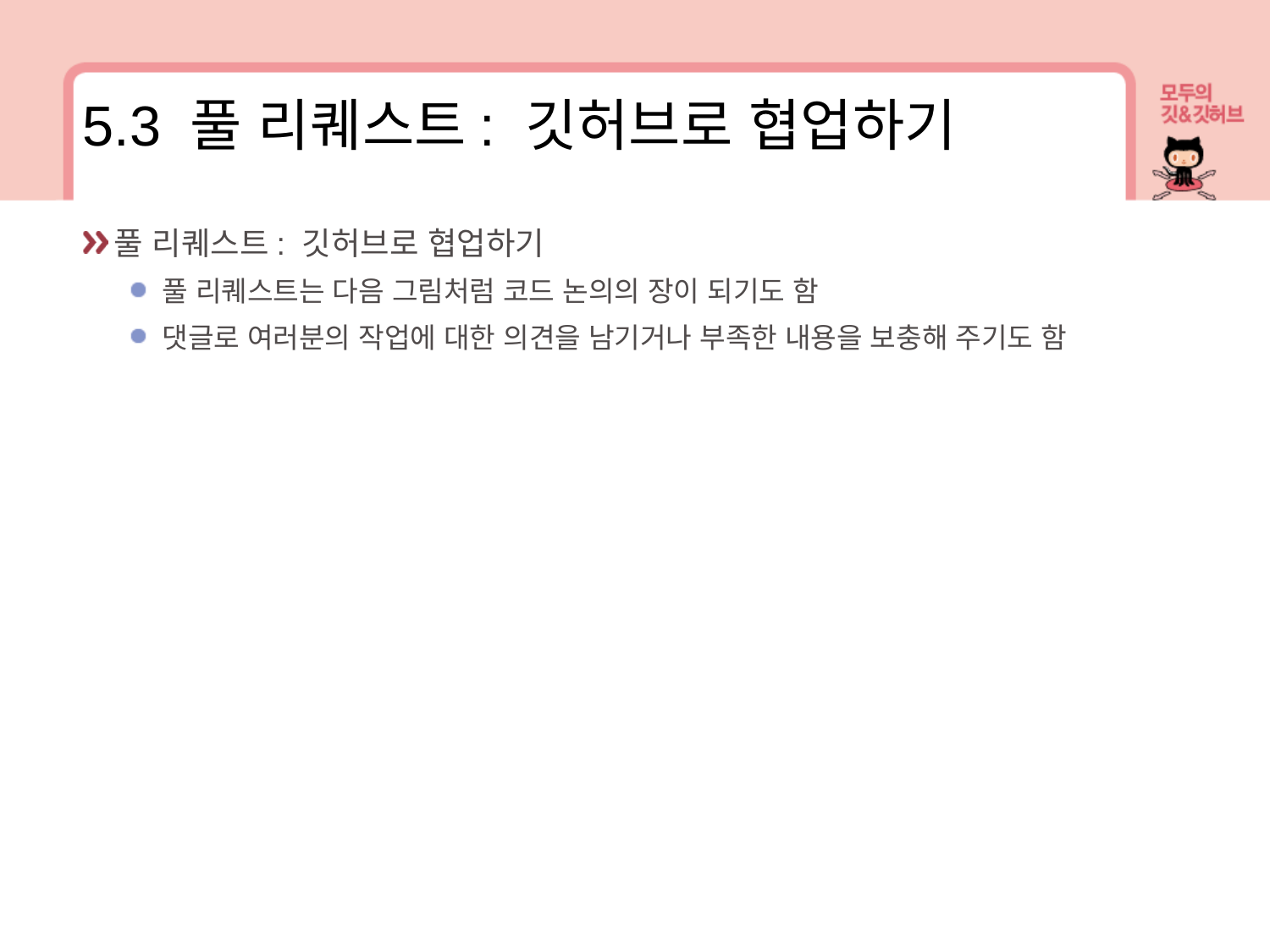

5.3 풀 리퀘스트: 깃허브로 협업하기
풀 리퀘스트: 깃허브로 협업하기
풀 리퀘스트는 다음 그림처럼 코드 논의의 장이 되기도 함
댓글로 여러분의 작업에 대한 의견을 남기거나 부족한 내용을 보충해 주기도 함